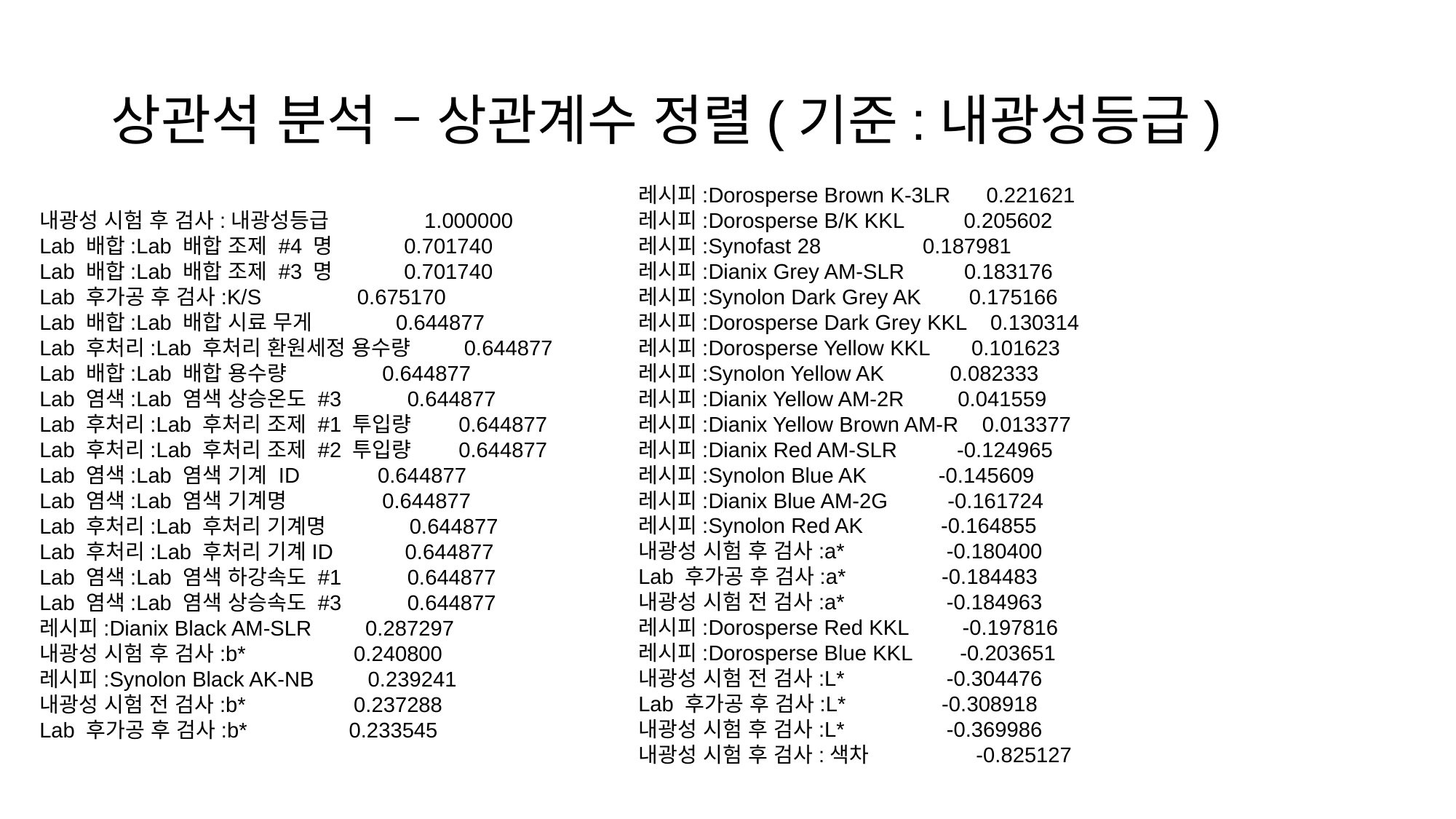

# 상관석 분석 – 상관계수 정렬(기준:내광성등급)
레시피:Dorosperse Brown K-3LR      0.221621
레시피:Dorosperse B/K KKL          0.205602
레시피:Synofast 28                 0.187981
레시피:Dianix Grey AM-SLR          0.183176
레시피:Synolon Dark Grey AK        0.175166
레시피:Dorosperse Dark Grey KKL    0.130314
레시피:Dorosperse Yellow KKL       0.101623
레시피:Synolon Yellow AK           0.082333
레시피:Dianix Yellow AM-2R         0.041559
레시피:Dianix Yellow Brown AM-R    0.013377
레시피:Dianix Red AM-SLR          -0.124965
레시피:Synolon Blue AK            -0.145609
레시피:Dianix Blue AM-2G          -0.161724
레시피:Synolon Red AK             -0.164855
내광성 시험 후 검사:a*                 -0.180400
Lab 후가공 후 검사:a*                -0.184483
내광성 시험 전 검사:a*                 -0.184963
레시피:Dorosperse Red KKL         -0.197816
레시피:Dorosperse Blue KKL        -0.203651
내광성 시험 전 검사:L*                 -0.304476
Lab 후가공 후 검사:L*                -0.308918
내광성 시험 후 검사:L*                 -0.369986
내광성 시험 후 검사:색차                 -0.825127
내광성 시험 후 검사:내광성등급               1.000000
Lab 배합:Lab 배합 조제 #4 명           0.701740
Lab 배합:Lab 배합 조제 #3 명           0.701740
Lab 후가공 후 검사:K/S                0.675170
Lab 배합:Lab 배합 시료 무게             0.644877
Lab 후처리:Lab 후처리 환원세정 용수량        0.644877
Lab 배합:Lab 배합 용수량               0.644877
Lab 염색:Lab 염색 상승온도 #3           0.644877
Lab 후처리:Lab 후처리 조제 #1 투입량       0.644877
Lab 후처리:Lab 후처리 조제 #2 투입량       0.644877
Lab 염색:Lab 염색 기계 ID             0.644877
Lab 염색:Lab 염색 기계명               0.644877
Lab 후처리:Lab 후처리 기계명             0.644877
Lab 후처리:Lab 후처리 기계ID            0.644877
Lab 염색:Lab 염색 하강속도 #1           0.644877
Lab 염색:Lab 염색 상승속도 #3           0.644877
레시피:Dianix Black AM-SLR         0.287297
내광성 시험 후 검사:b*                  0.240800
레시피:Synolon Black AK-NB         0.239241
내광성 시험 전 검사:b*                  0.237288
Lab 후가공 후 검사:b*                 0.233545